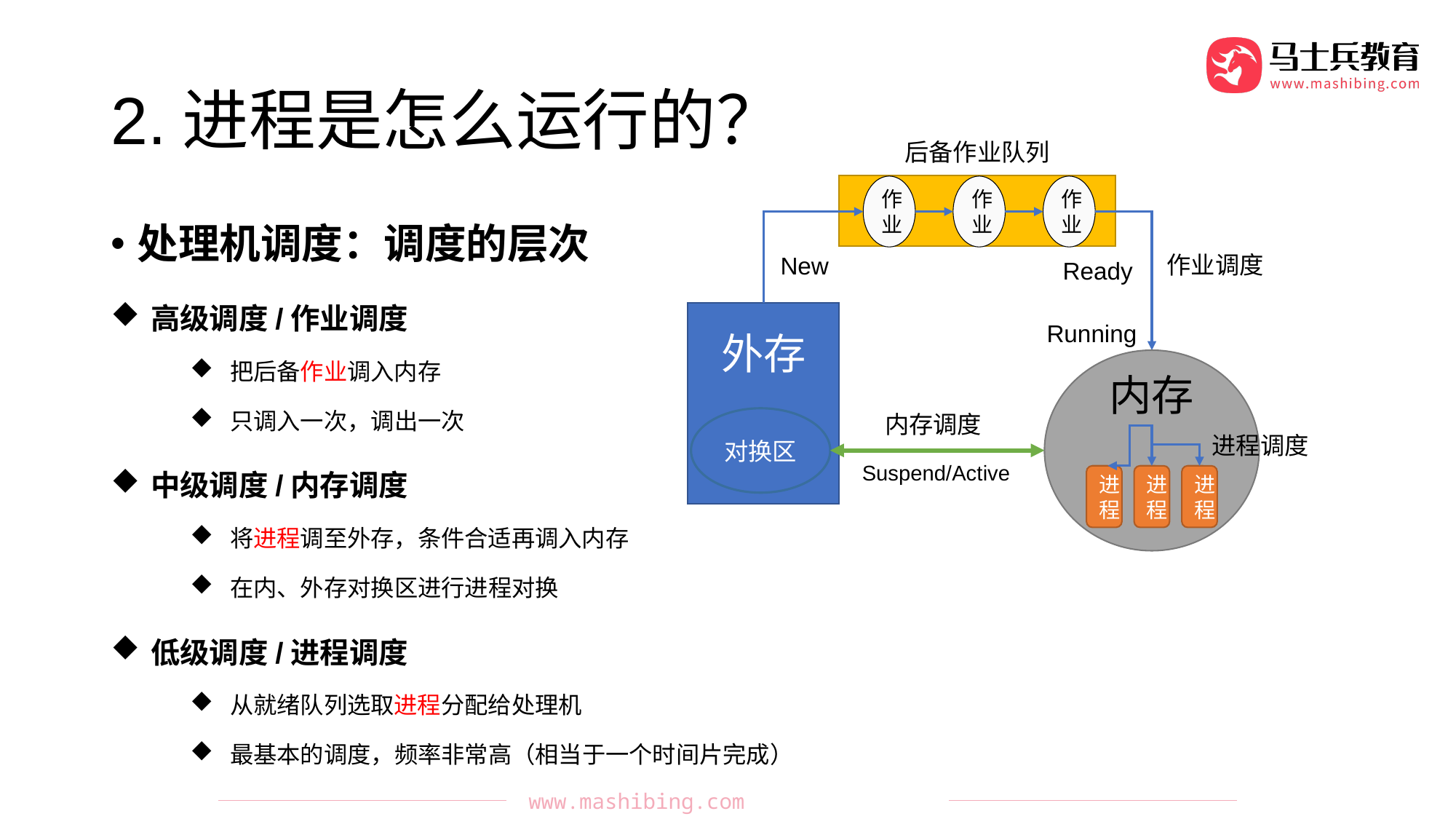

# 2.进程是怎么运行的？
后备作业队列

作业
作业
作业
作业调度
New
Ready
外存

对换区
Running

内存
进程
进程
进程
内存调度
进程调度
Suspend/Active
处理机调度：调度的层次
高级调度/作业调度
把后备作业调入内存
只调入一次，调出一次
中级调度/内存调度
将进程调至外存，条件合适再调入内存
在内、外存对换区进行进程对换
低级调度/进程调度
从就绪队列选取进程分配给处理机
最基本的调度，频率非常高（相当于一个时间片完成）